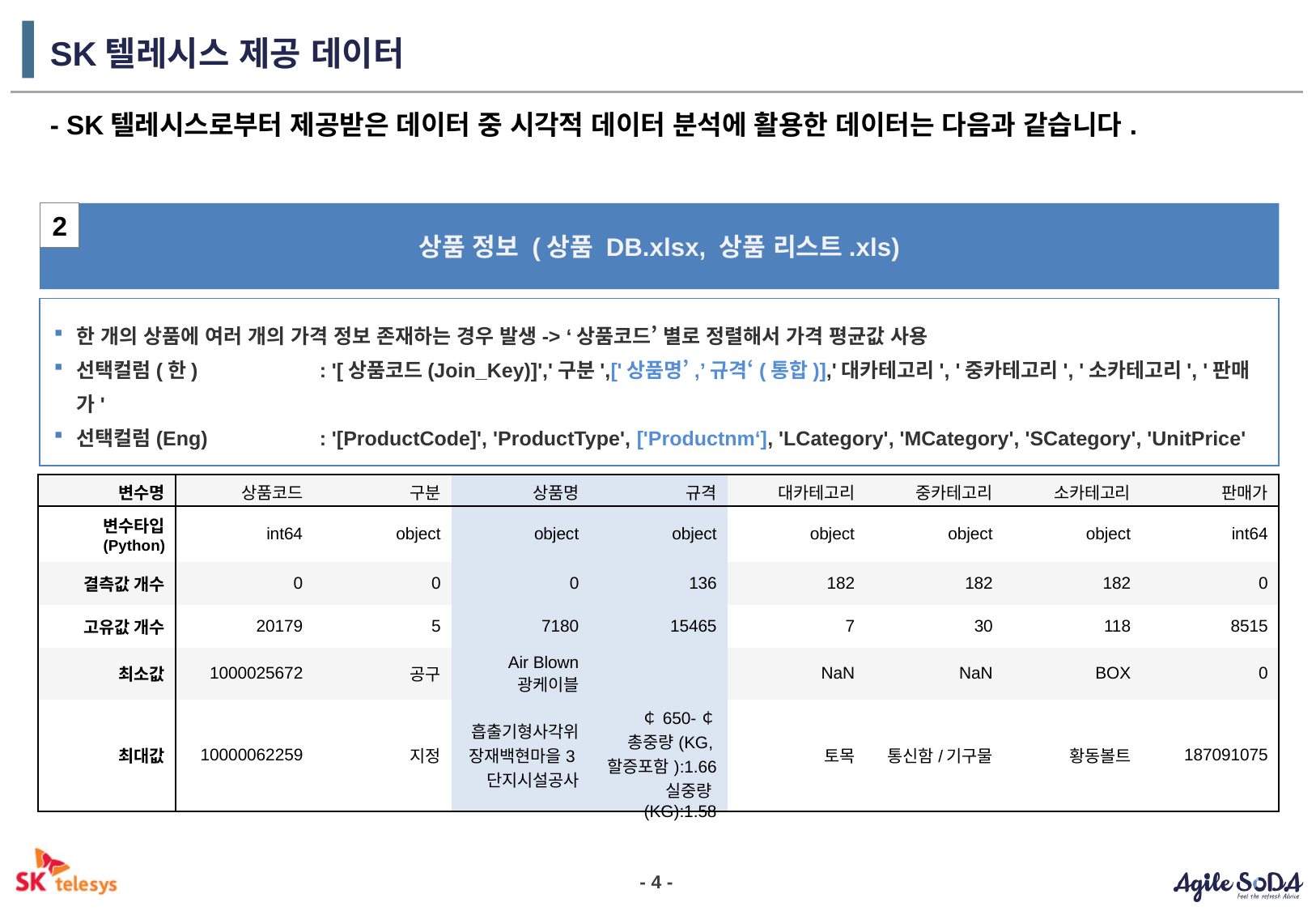

# SK텔레시스 제공 데이터
- SK텔레시스로부터 제공받은 데이터 중 시각적 데이터 분석에 활용한 데이터는 다음과 같습니다.
2
상품 정보 (상품 DB.xlsx, 상품 리스트.xls)
한 개의 상품에 여러 개의 가격 정보 존재하는 경우 발생-> ‘상품코드’ 별로 정렬해서 가격 평균값 사용
선택컬럼(한)  	: '[상품코드(Join_Key)]','구분',['상품명’,’규격‘(통합)],'대카테고리', '중카테고리', '소카테고리', '판매가'
선택컬럼(Eng)	: '[ProductCode]', 'ProductType', ['Productnm‘], 'LCategory', 'MCategory', 'SCategory', 'UnitPrice'
| 변수명 | 상품코드 | 구분 | 상품명 | 규격 | 대카테고리 | 중카테고리 | 소카테고리 | 판매가 |
| --- | --- | --- | --- | --- | --- | --- | --- | --- |
| 변수타입 (Python) | int64 | object | object | object | object | object | object | int64 |
| 결측값 개수 | 0 | 0 | 0 | 136 | 182 | 182 | 182 | 0 |
| 고유값 개수 | 20179 | 5 | 7180 | 15465 | 7 | 30 | 118 | 8515 |
| 최소값 | 1000025672 | 공구 | Air Blown 광케이블 |  | NaN | NaN | BOX | 0 |
| 최대값 | 10000062259 | 지정 | 흡출기형사각위장재백현마을3단지시설공사 | ￠650-￠ 총중량(KG,할증포함):1.66 실중량(KG):1.58 | 토목 | 통신함/기구물 | 황동볼트 | 187091075 |